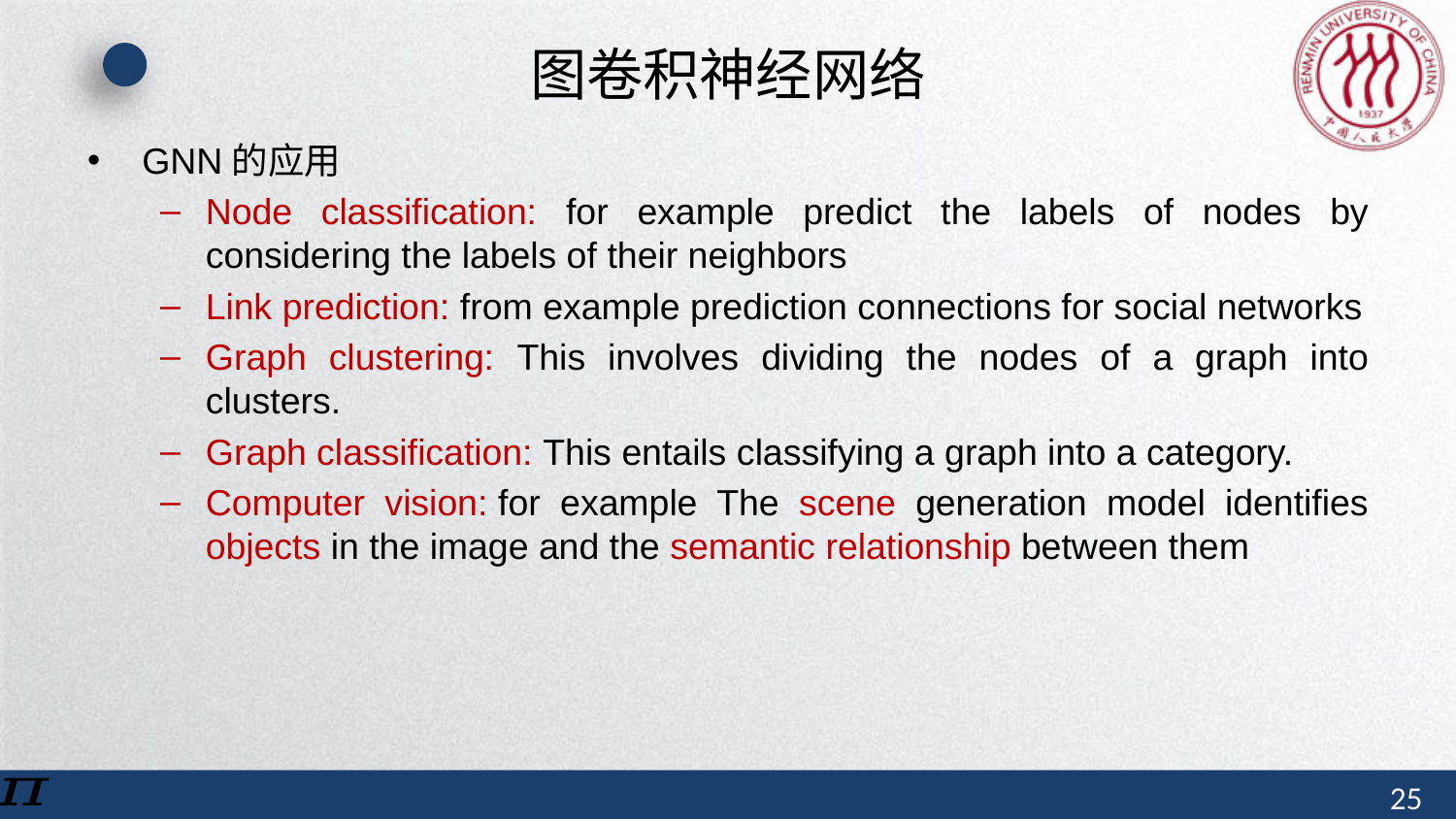

# 图卷积神经网络
GNN的应用
Node classification: for example predict the labels of nodes by considering the labels of their neighbors
Link prediction: from example prediction connections for social networks
Graph clustering: This involves dividing the nodes of a graph into clusters.
Graph classification: This entails classifying a graph into a category.
Computer vision: for example The scene generation model identifies objects in the image and the semantic relationship between them